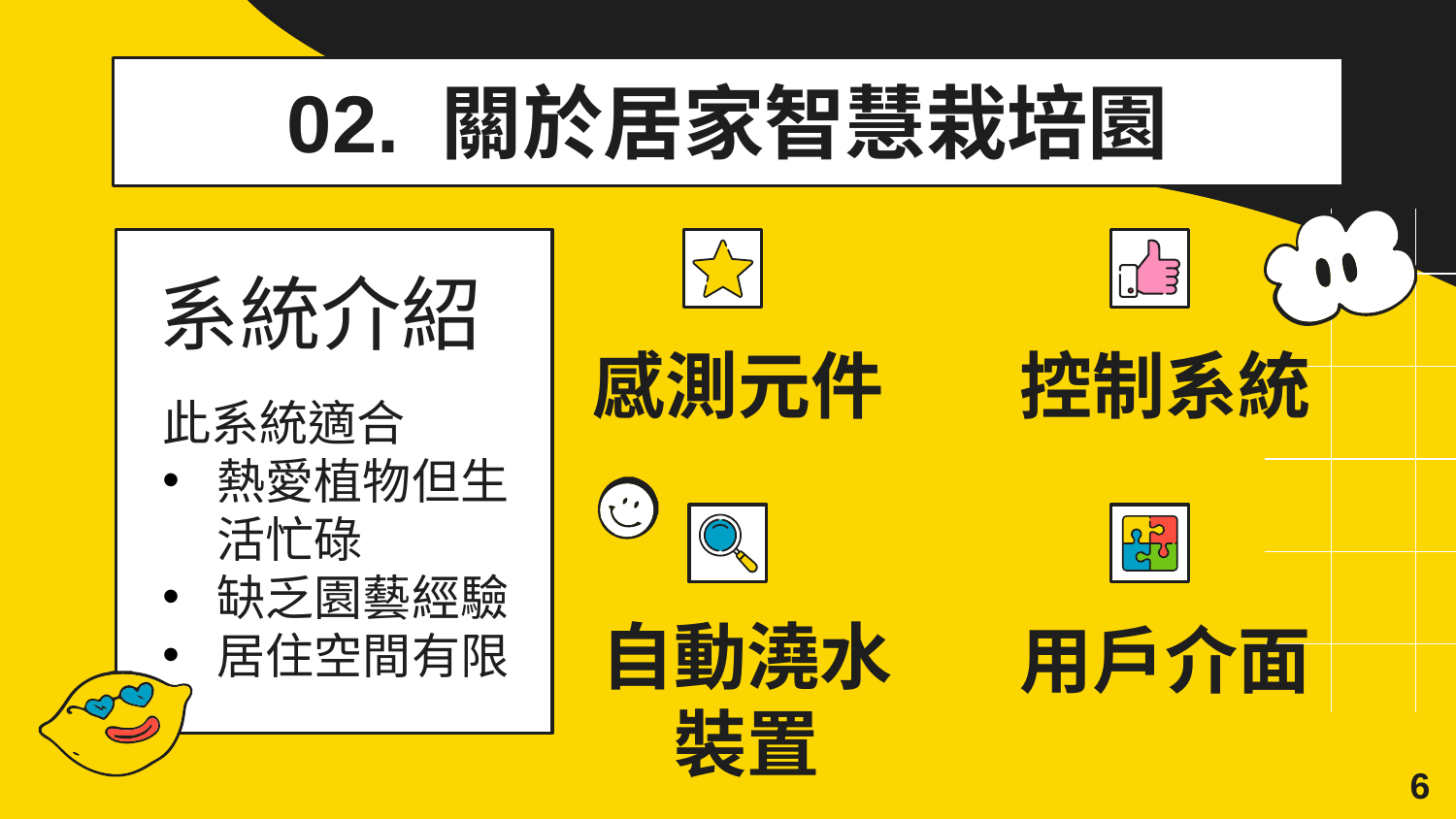

# 02. 關於居家智慧栽培園

系統介紹
感測元件
控制系統
此系統適合
熱愛植物但生活忙碌
缺乏園藝經驗
居住空間有限

用戶介面

自動澆水裝置
6